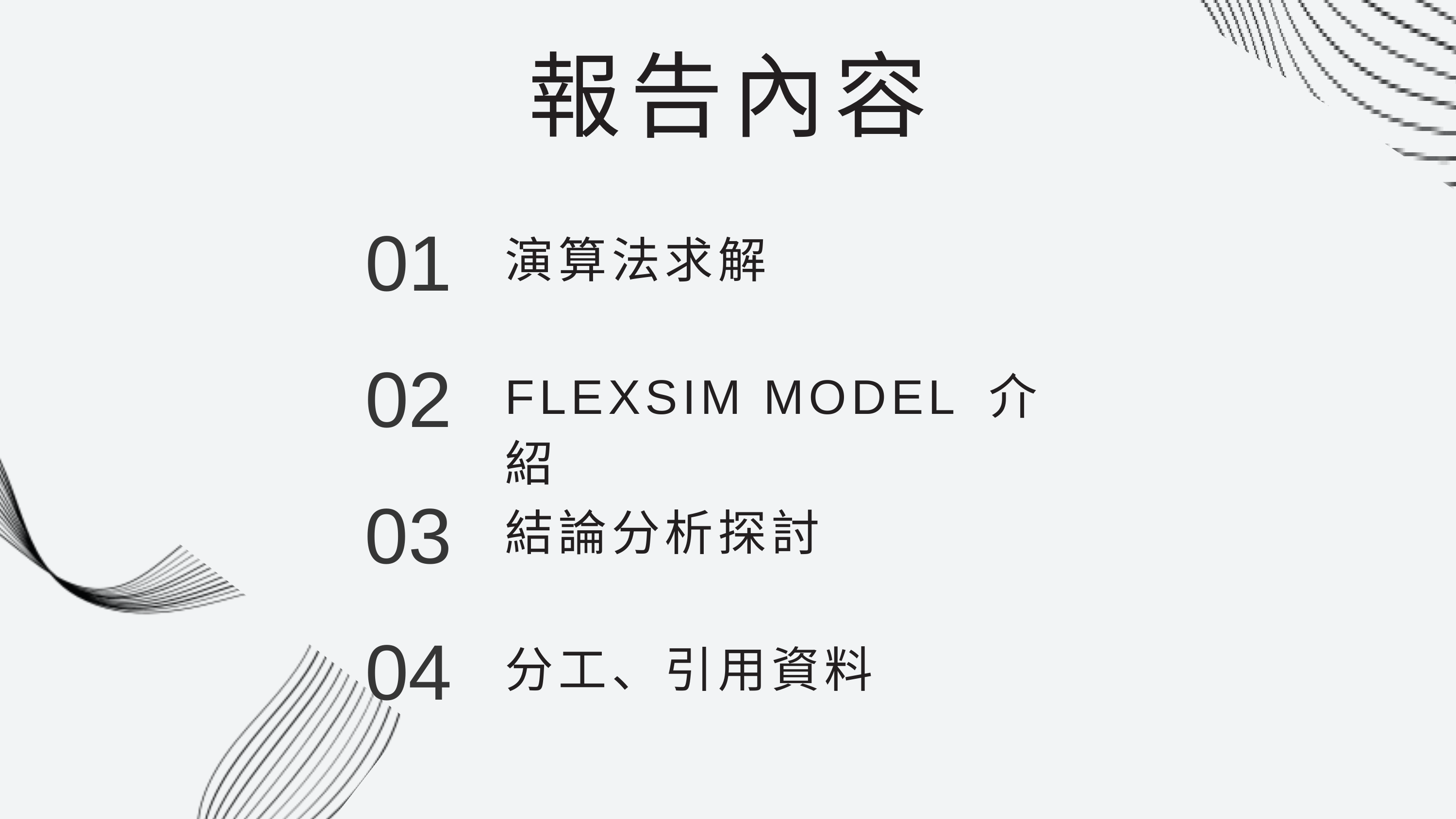

報告內容
01
演算法求解
02
FLEXSIM MODEL 介紹

03
結論分析探討
04
分工、引用資料